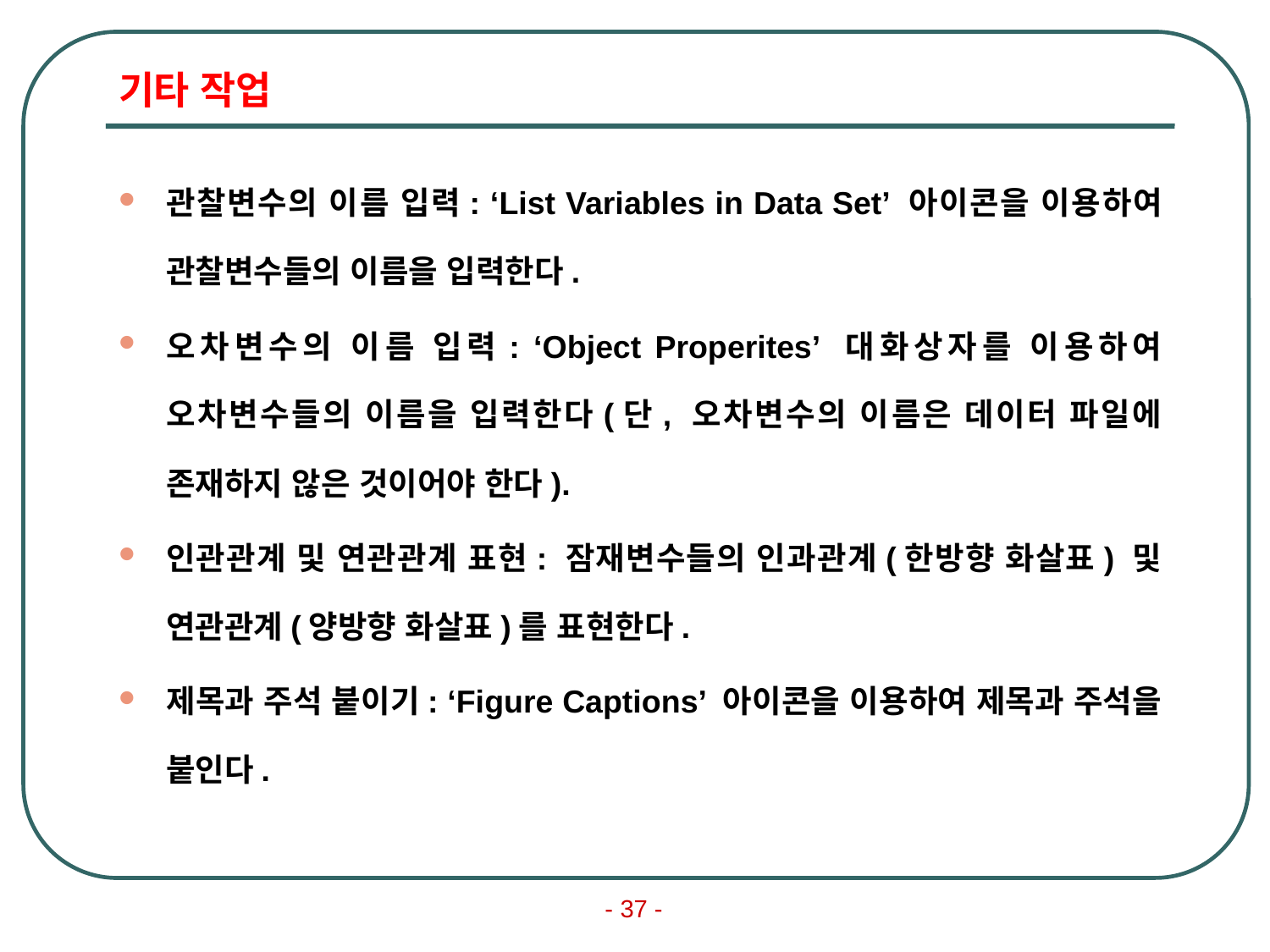

# 기타 작업
관찰변수의 이름 입력: ‘List Variables in Data Set’ 아이콘을 이용하여 관찰변수들의 이름을 입력한다.
오차변수의 이름 입력: ‘Object Properites’ 대화상자를 이용하여 오차변수들의 이름을 입력한다(단, 오차변수의 이름은 데이터 파일에 존재하지 않은 것이어야 한다).
인관관계 및 연관관계 표현: 잠재변수들의 인과관계(한방향 화살표) 및 연관관계(양방향 화살표)를 표현한다.
제목과 주석 붙이기: ‘Figure Captions’ 아이콘을 이용하여 제목과 주석을 붙인다.
- 37 -